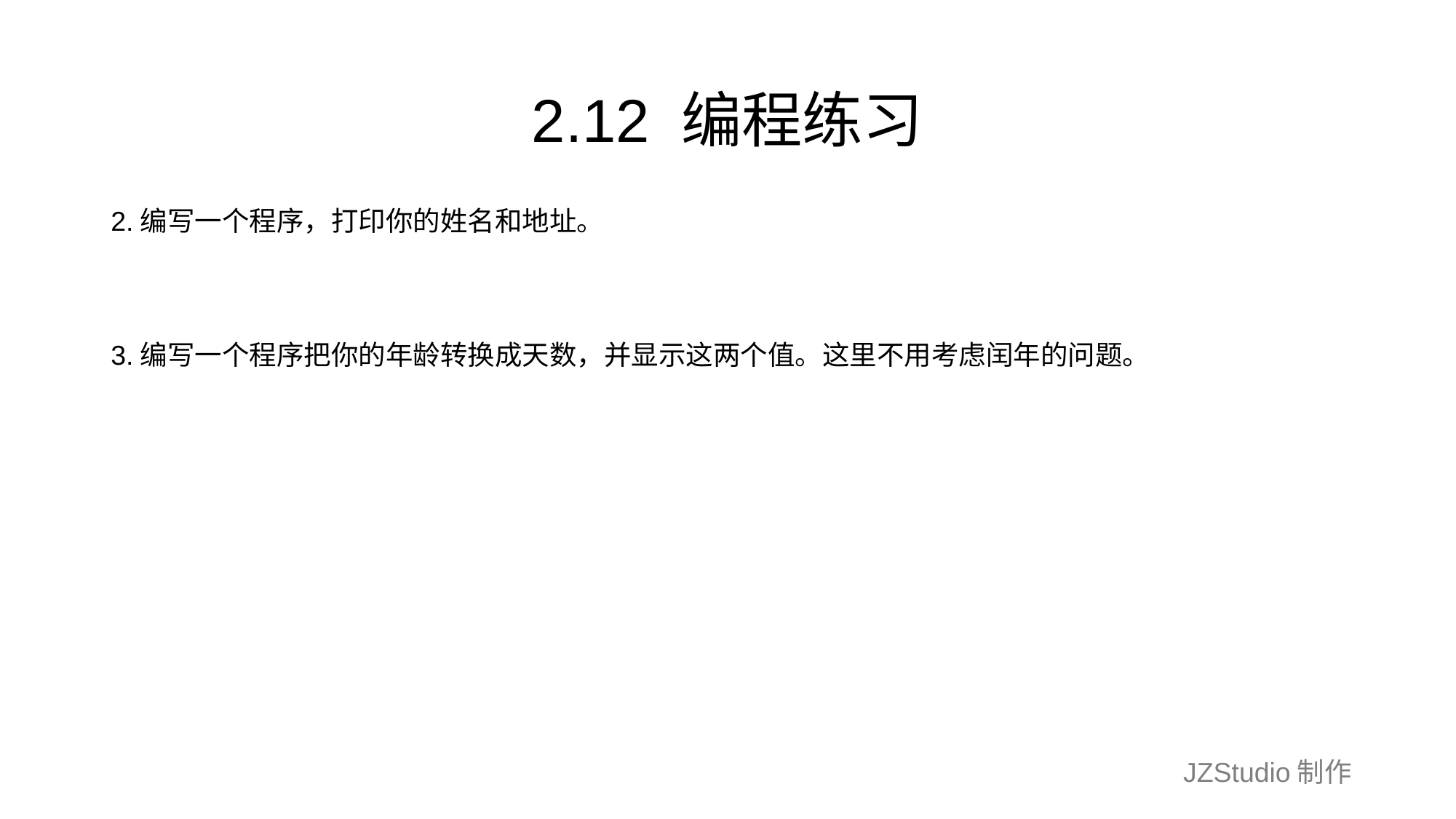

# 2.12 编程练习
2.编写一个程序，打印你的姓名和地址。

3.编写一个程序把你的年龄转换成天数，并显示这两个值。这里不用考虑闰年的问题。